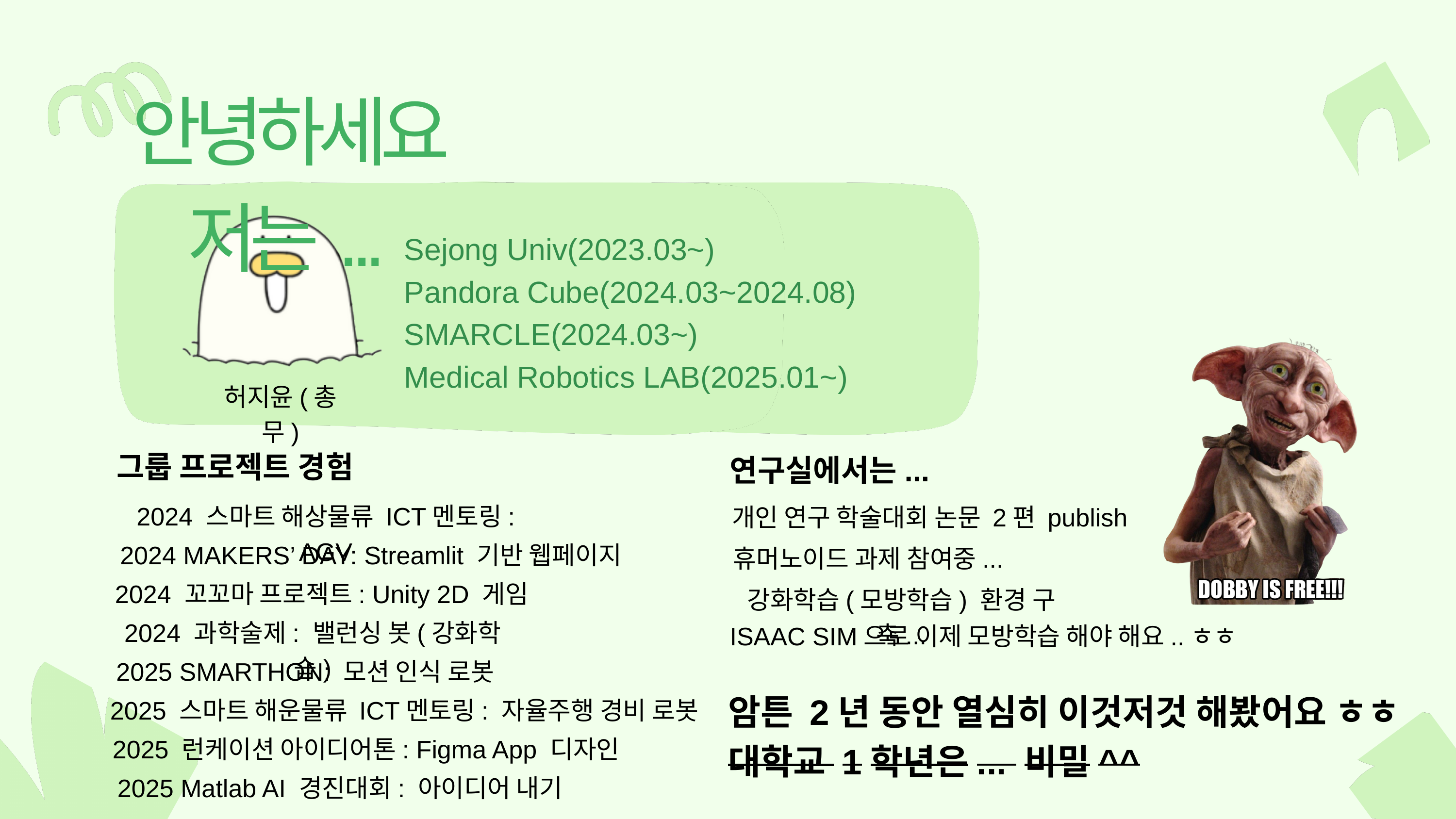

안녕하세요 저는...

허지윤(총무)
Sejong Univ(2023.03~)
Pandora Cube(2024.03~2024.08)
SMARCLE(2024.03~)
Medical Robotics LAB(2025.01~)

그룹 프로젝트 경험
연구실에서는...
2024 스마트 해상물류 ICT멘토링: AGV
2024 MAKERS’ DAY: Streamlit 기반 웹페이지
2024 꼬꼬마 프로젝트: Unity 2D 게임
2024 과학술제: 밸런싱 봇(강화학습)
2025 SMARTHON: 모션 인식 로봇
2025 스마트 해운물류 ICT멘토링: 자율주행 경비 로봇
2025 런케이션 아이디어톤: Figma App 디자인
2025 Matlab AI 경진대회: 아이디어 내기
개인 연구 학술대회 논문 2편 publish
휴머노이드 과제 참여중...
강화학습(모방학습) 환경 구축...
ISAAC SIM으로 이제 모방학습 해야 해요..ㅎㅎ
암튼 2년 동안 열심히 이것저것 해봤어요 ㅎㅎ
대학교 1학년은... 비밀^^